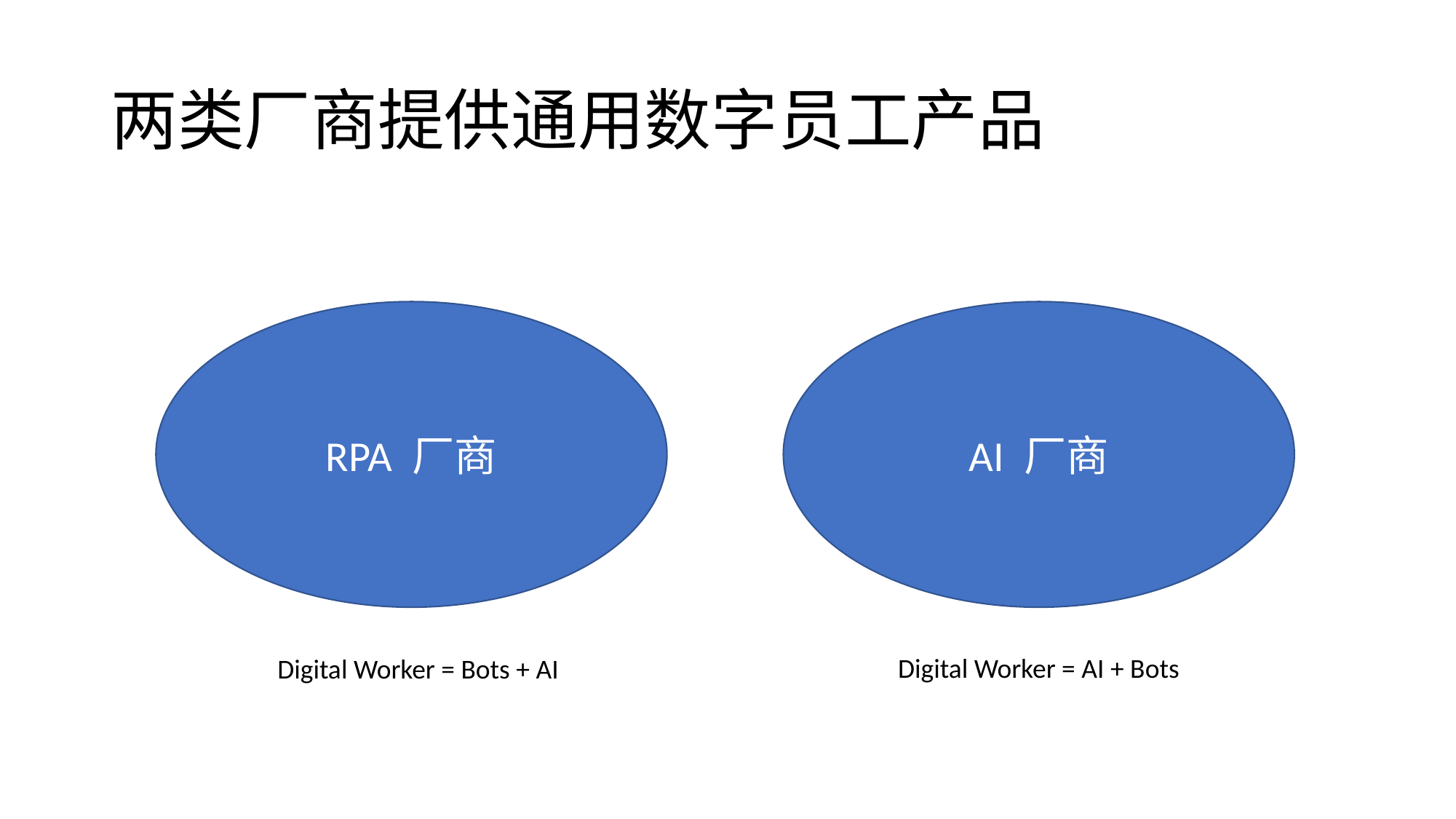

# 两类厂商提供通用数字员工产品
RPA 厂商
AI 厂商
Digital Worker = AI + Bots
Digital Worker = Bots + AI